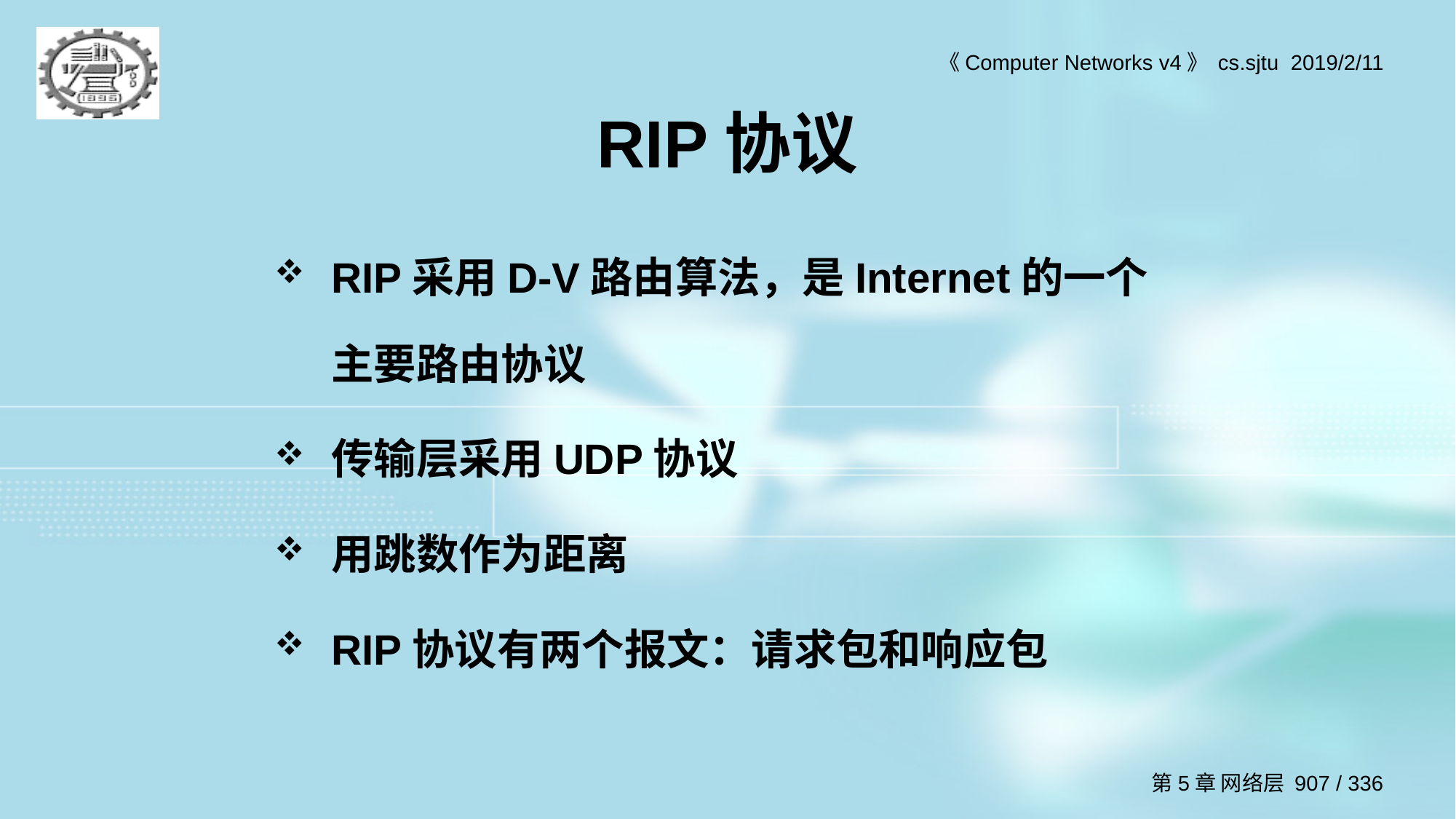

# RIP协议
RIP采用D-V路由算法，是Internet的一个主要路由协议
传输层采用UDP协议
用跳数作为距离
RIP协议有两个报文：请求包和响应包